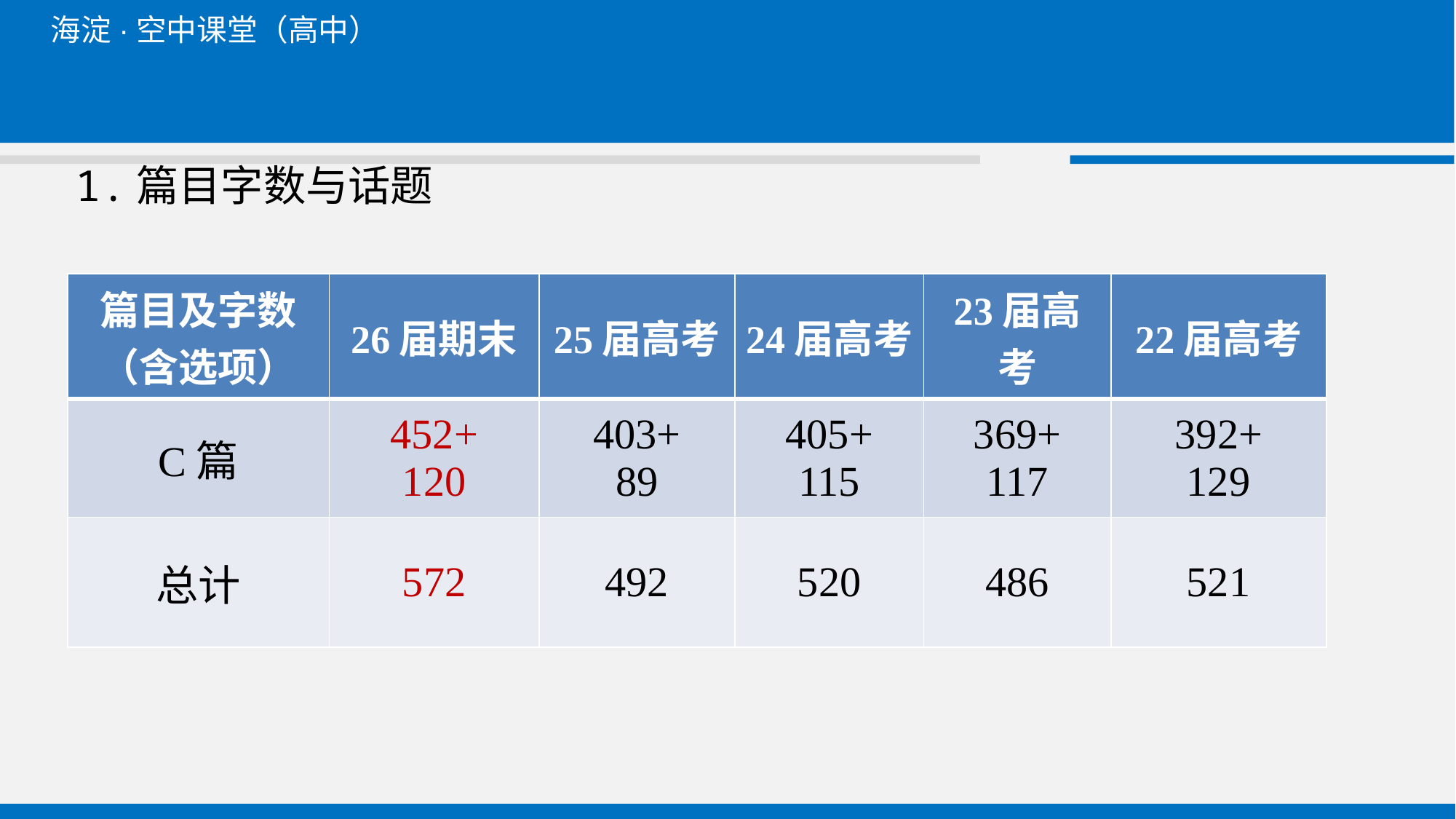

# 1.篇目字数与话题
| 篇目及字数 （含选项） | 26届期末 | 25届高考 | 24届高考 | 23届高考 | 22届高考 |
| --- | --- | --- | --- | --- | --- |
| C篇 | 452+ 120 | 403+ 89 | 405+ 115 | 369+ 117 | 392+ 129 |
| 总计 | 572 | 492 | 520 | 486 | 521 |